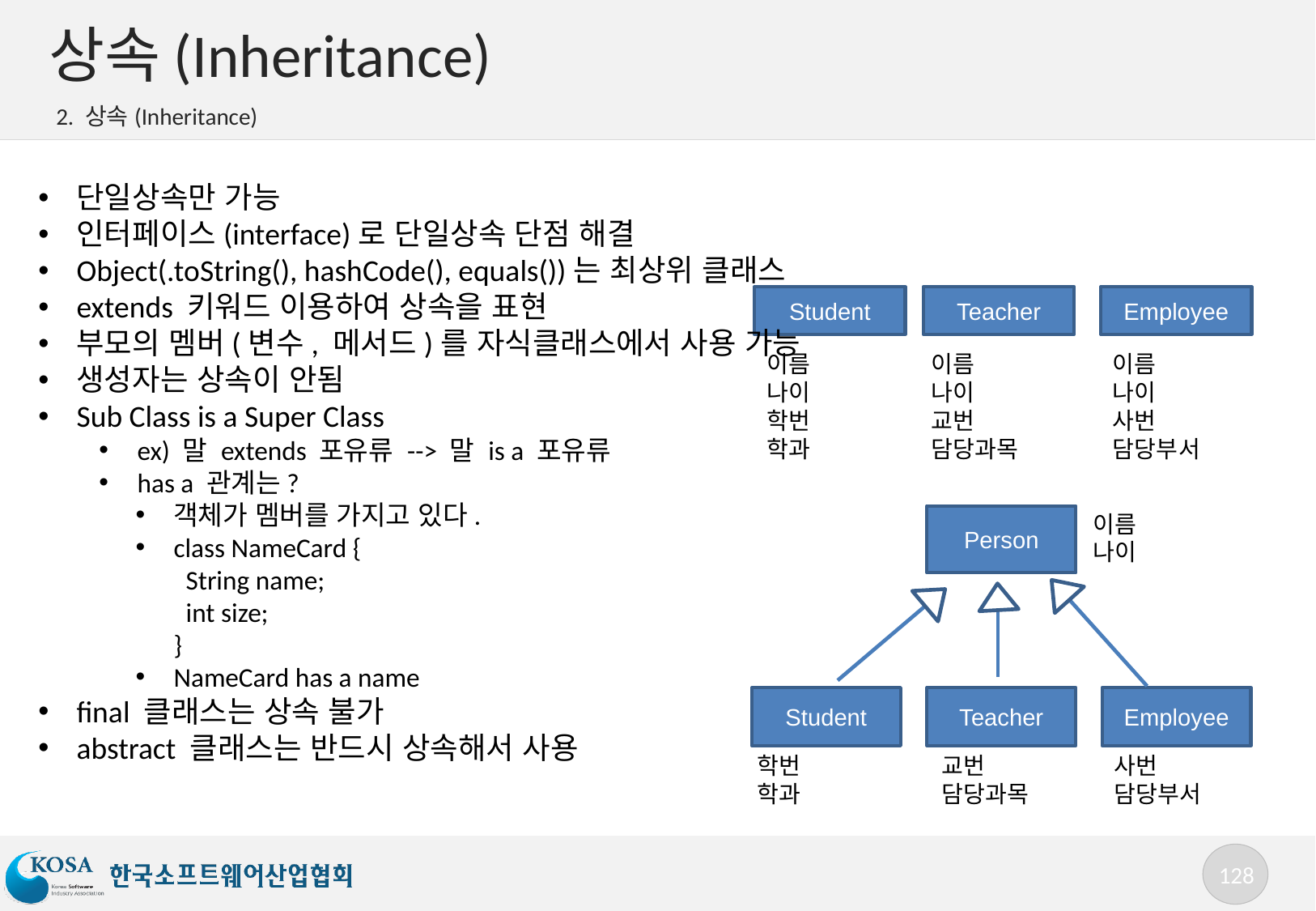

# 상속(Inheritance)
2. 상속(Inheritance)
단일상속만 가능
인터페이스(interface)로 단일상속 단점 해결
Object(.toString(), hashCode(), equals())는 최상위 클래스
extends 키워드 이용하여 상속을 표현
부모의 멤버(변수, 메서드)를 자식클래스에서 사용 가능
생성자는 상속이 안됨
Sub Class is a Super Class
ex) 말 extends 포유류 --> 말 is a 포유류
has a 관계는?
객체가 멤버를 가지고 있다.
class NameCard {
  String name;
  int size;
}
NameCard has a name
final 클래스는 상속 불가
abstract 클래스는 반드시 상속해서 사용
Student
Teacher
Employee
이름
나이
학번
학과
이름
나이
교번
담당과목
이름
나이
사번
담당부서
이름
나이
Person

Student
Teacher
Employee
학번
학과
교번
담당과목
사번
담당부서